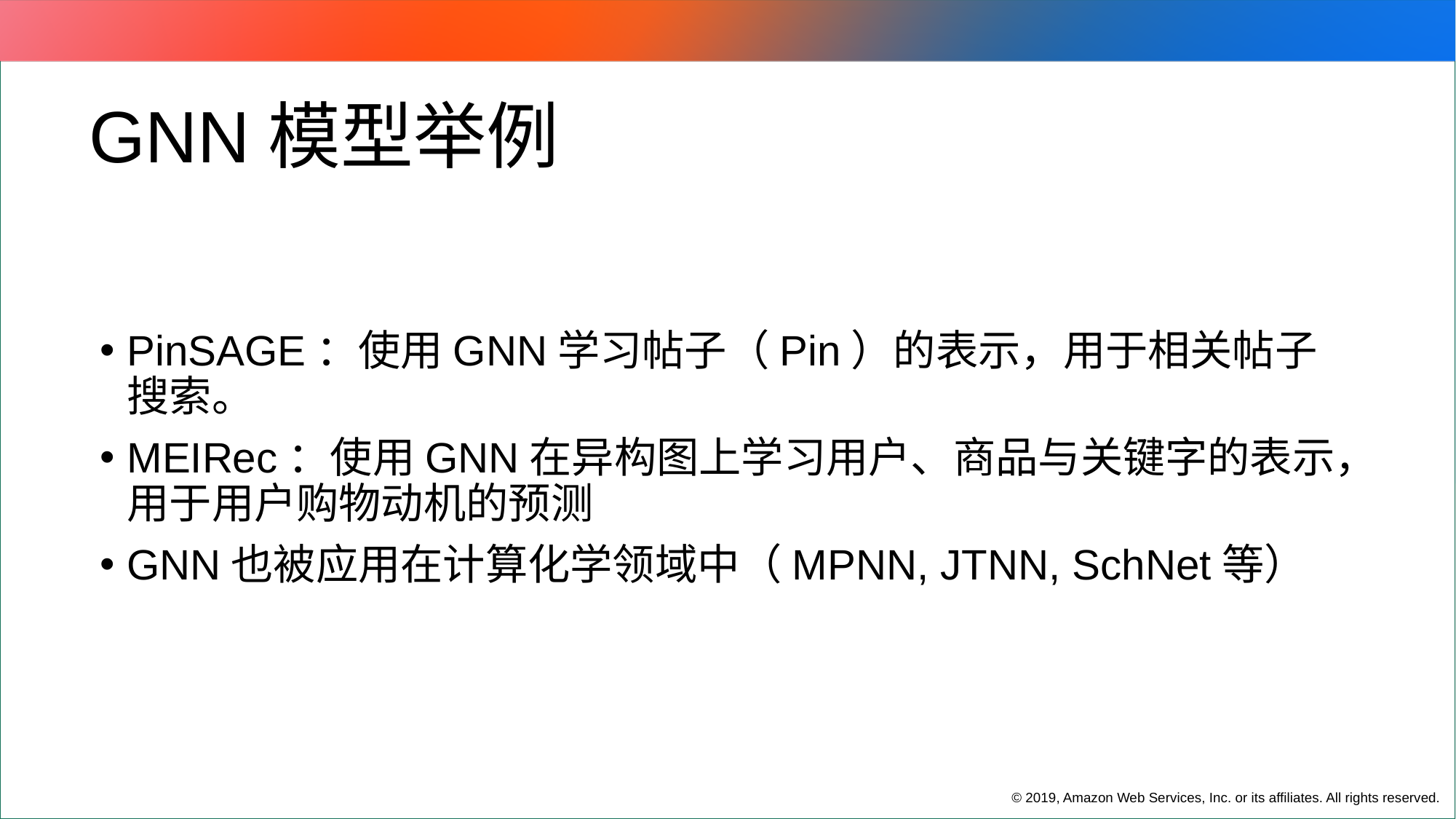

GNN模型举例
PinSAGE：使用GNN学习帖子（Pin）的表示，用于相关帖子搜索。
MEIRec：使用GNN在异构图上学习用户、商品与关键字的表示，用于用户购物动机的预测
GNN也被应用在计算化学领域中（MPNN, JTNN, SchNet等）